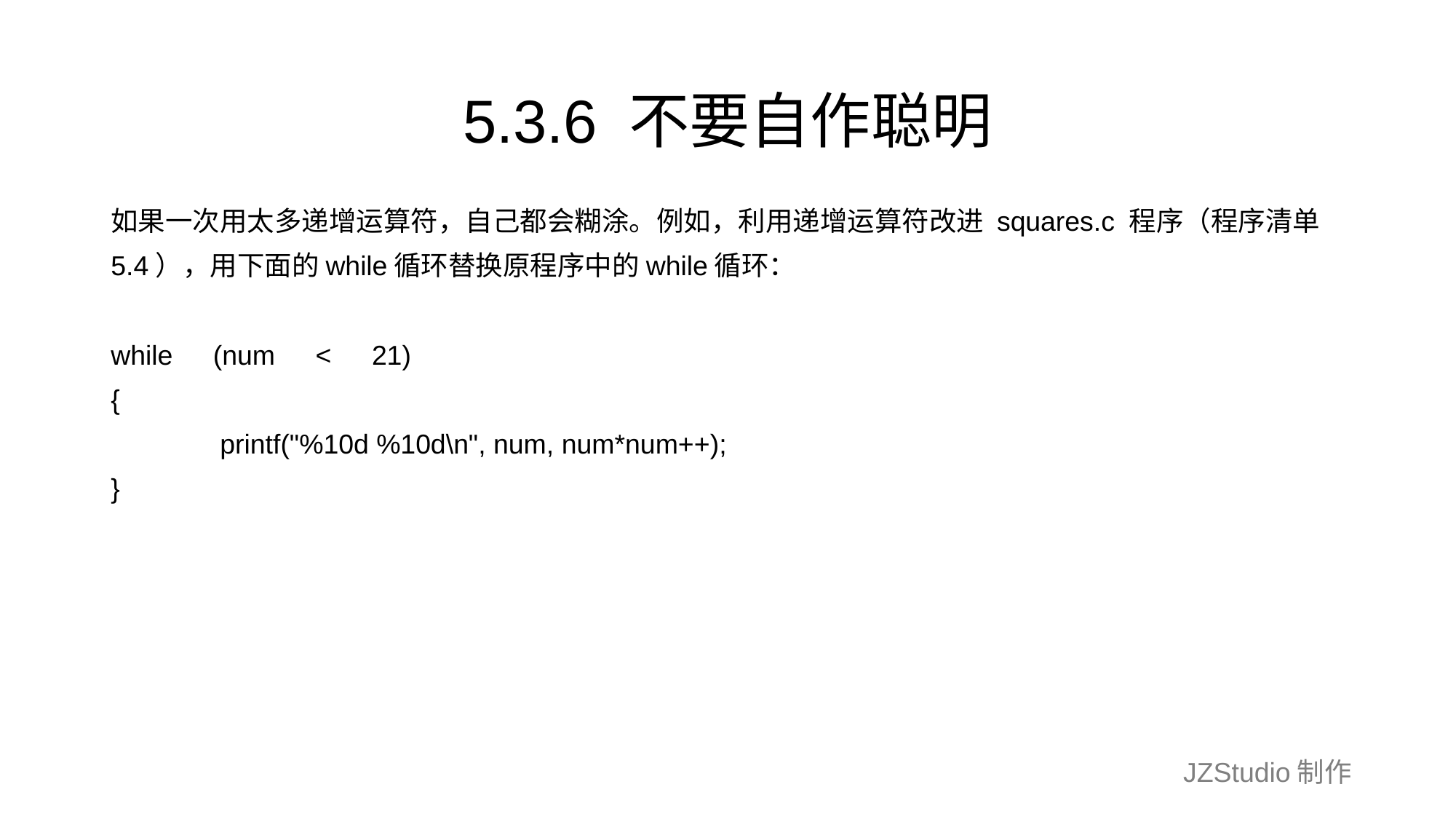

# 5.3.6 不要自作聪明
如果一次用太多递增运算符，自己都会糊涂。例如，利用递增运算符改进 squares.c 程序（程序清单
5.4），用下面的while循环替换原程序中的while循环：

while　(num　<　21)
{
	printf("%10d %10d\n", num, num*num++);
}